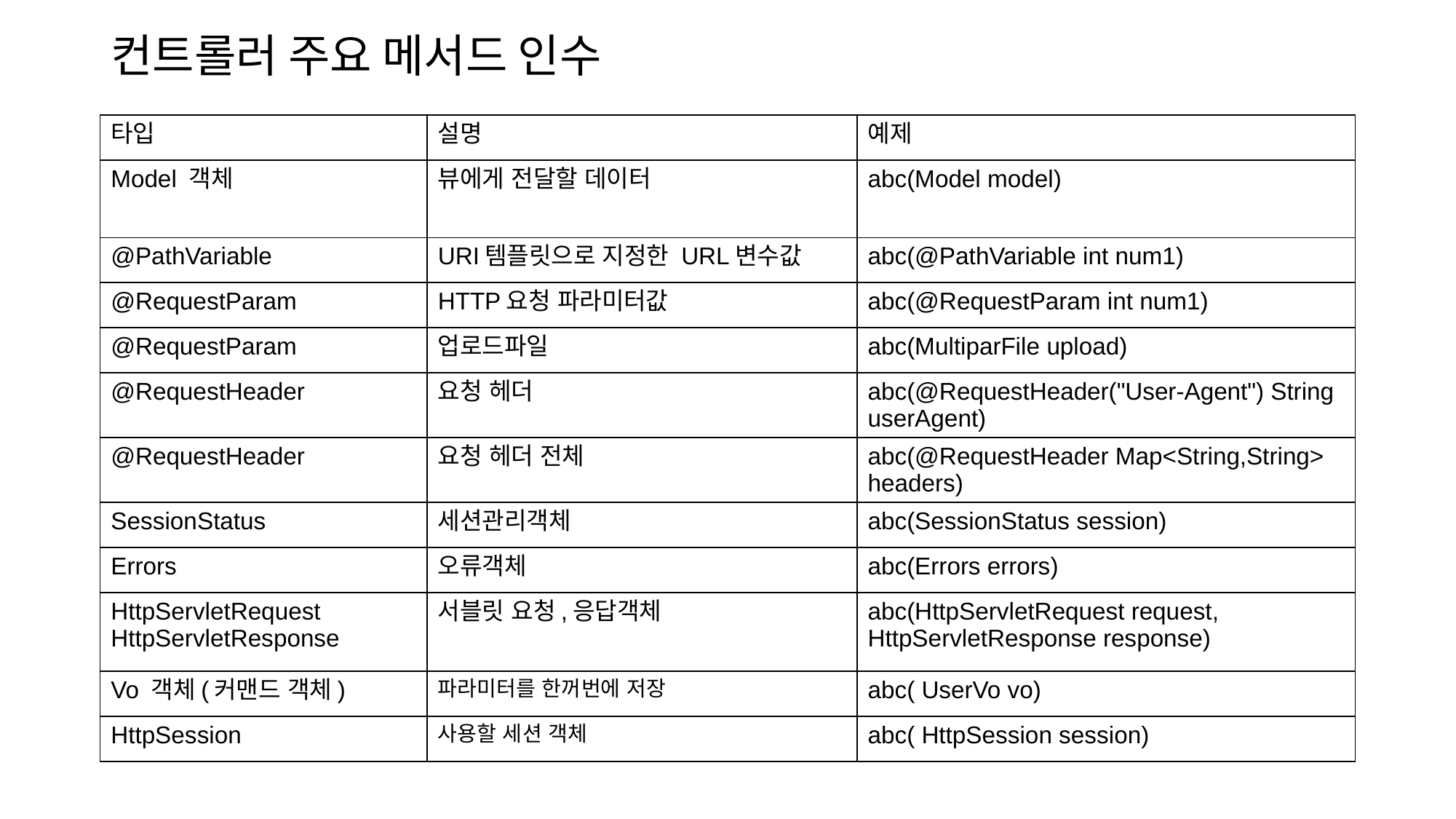

# 컨트롤러 주요 메서드 인수
| 타입 | 설명 | 예제 |
| --- | --- | --- |
| Model 객체 | 뷰에게 전달할 데이터 | abc(Model model) |
| @PathVariable | URI템플릿으로 지정한 URL변수값 | abc(@PathVariable int num1) |
| @RequestParam | HTTP요청 파라미터값 | abc(@RequestParam int num1) |
| @RequestParam | 업로드파일 | abc(MultiparFile upload) |
| @RequestHeader | 요청 헤더 | abc(@RequestHeader("User-Agent") String userAgent) |
| @RequestHeader | 요청 헤더 전체 | abc(@RequestHeader Map<String,String> headers) |
| SessionStatus | 세션관리객체 | abc(SessionStatus session) |
| Errors | 오류객체 | abc(Errors errors) |
| HttpServletRequest HttpServletResponse | 서블릿 요청,응답객체 | abc(HttpServletRequest request, HttpServletResponse response) |
| Vo 객체(커맨드 객체) | 파라미터를 한꺼번에 저장 | abc( UserVo vo) |
| HttpSession | 사용할 세션 객체 | abc( HttpSession session) |